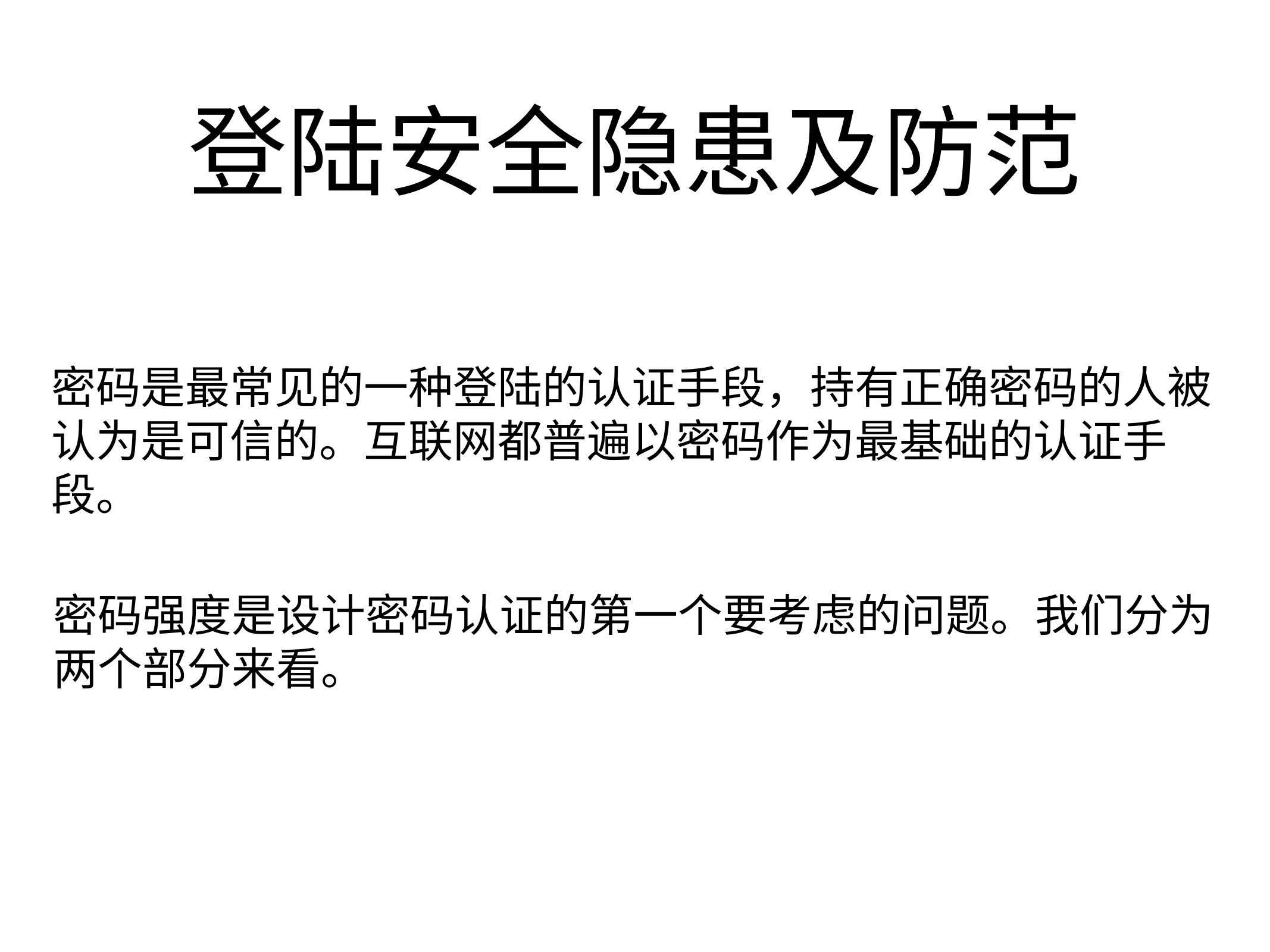

# 登陆安全隐患及防范
密码是最常见的一种登陆的认证手段，持有正确密码的人被认为是可信的。互联网都普遍以密码作为最基础的认证手段。
密码强度是设计密码认证的第一个要考虑的问题。我们分为两个部分来看。